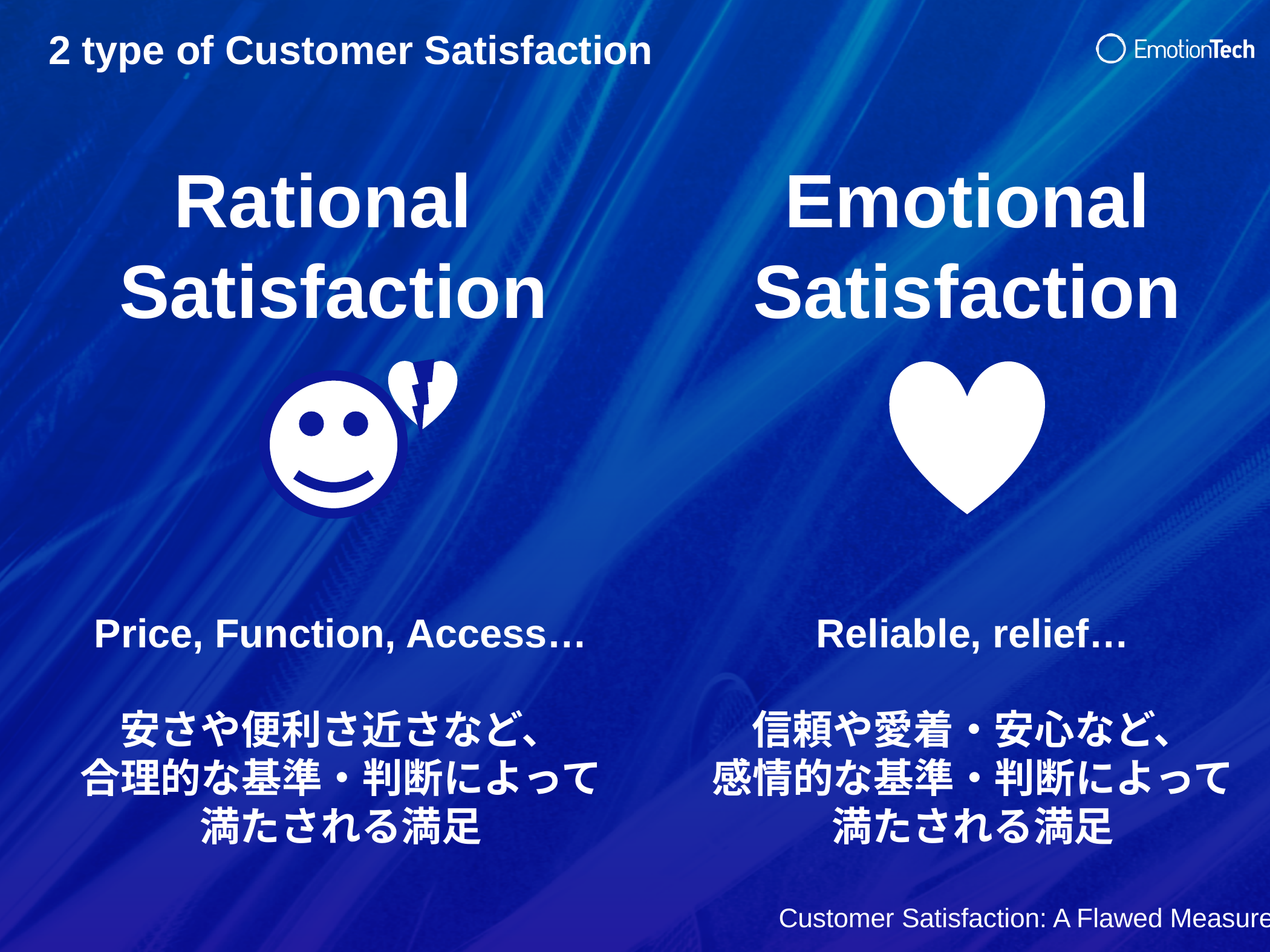

2 type of Customer Satisfaction
Rational
Satisfaction
Emotional
Satisfaction

Price, Function, Access…

安さや便利さ近さなど、
合理的な基準・判断によって満たされる満足
Reliable, relief…

信頼や愛着・安心など、
感情的な基準・判断によって
満たされる満足
Customer Satisfaction: A Flawed Measure